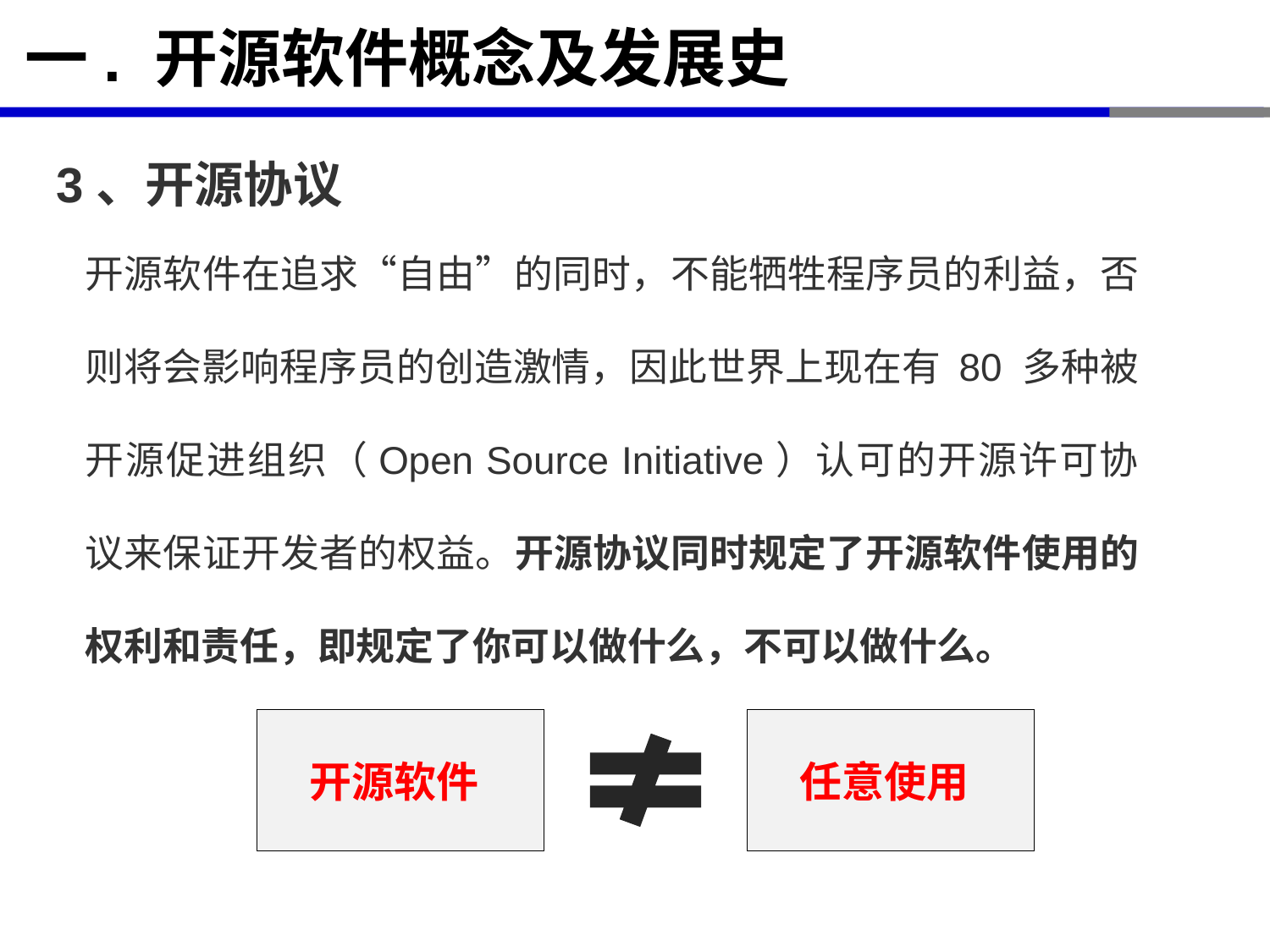

# 一. 开源软件概念及发展史
3、开源协议
开源软件在追求“自由”的同时，不能牺牲程序员的利益，否则将会影响程序员的创造激情，因此世界上现在有 80 多种被开源促进组织（Open Source Initiative）认可的开源许可协议来保证开发者的权益。开源协议同时规定了开源软件使用的权利和责任，即规定了你可以做什么，不可以做什么。
开源软件
任意使用